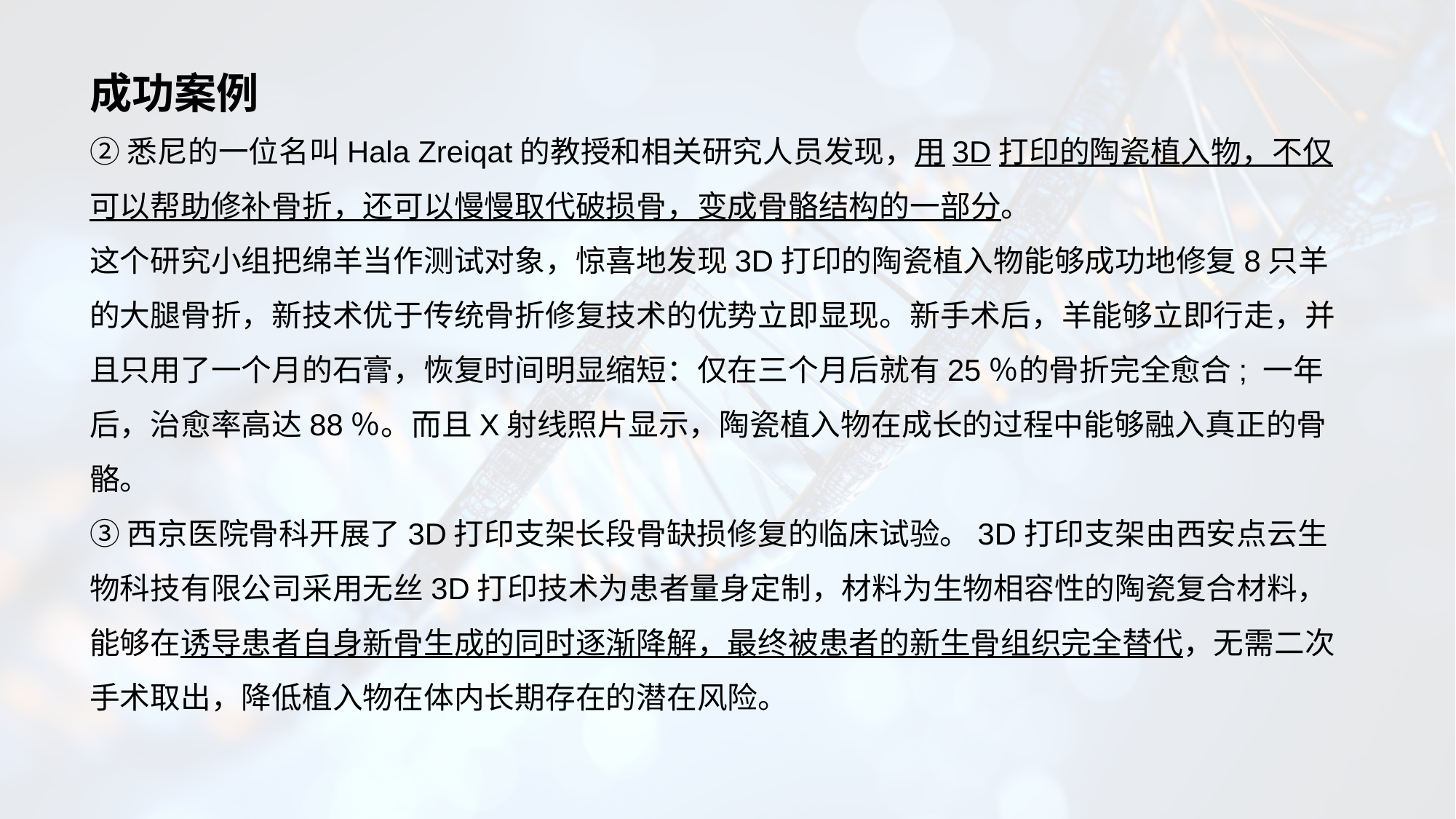

# 成功案例
②悉尼的一位名叫Hala Zreiqat的教授和相关研究人员发现，用3D打印的陶瓷植入物，不仅可以帮助修补骨折，还可以慢慢取代破损骨，变成骨骼结构的一部分。
这个研究小组把绵羊当作测试对象，惊喜地发现3D打印的陶瓷植入物能够成功地修复8只羊的大腿骨折，新技术优于传统骨折修复技术的优势立即显现。新手术后，羊能够立即行走，并且只用了一个月的石膏，恢复时间明显缩短：仅在三个月后就有25％的骨折完全愈合; 一年后，治愈率高达88％。而且X射线照片显示，陶瓷植入物在成长的过程中能够融入真正的骨骼。
③西京医院骨科开展了3D打印支架长段骨缺损修复的临床试验。3D打印支架由西安点云生物科技有限公司采用无丝3D打印技术为患者量身定制，材料为生物相容性的陶瓷复合材料，能够在诱导患者自身新骨生成的同时逐渐降解，最终被患者的新生骨组织完全替代，无需二次手术取出，降低植入物在体内长期存在的潜在风险。